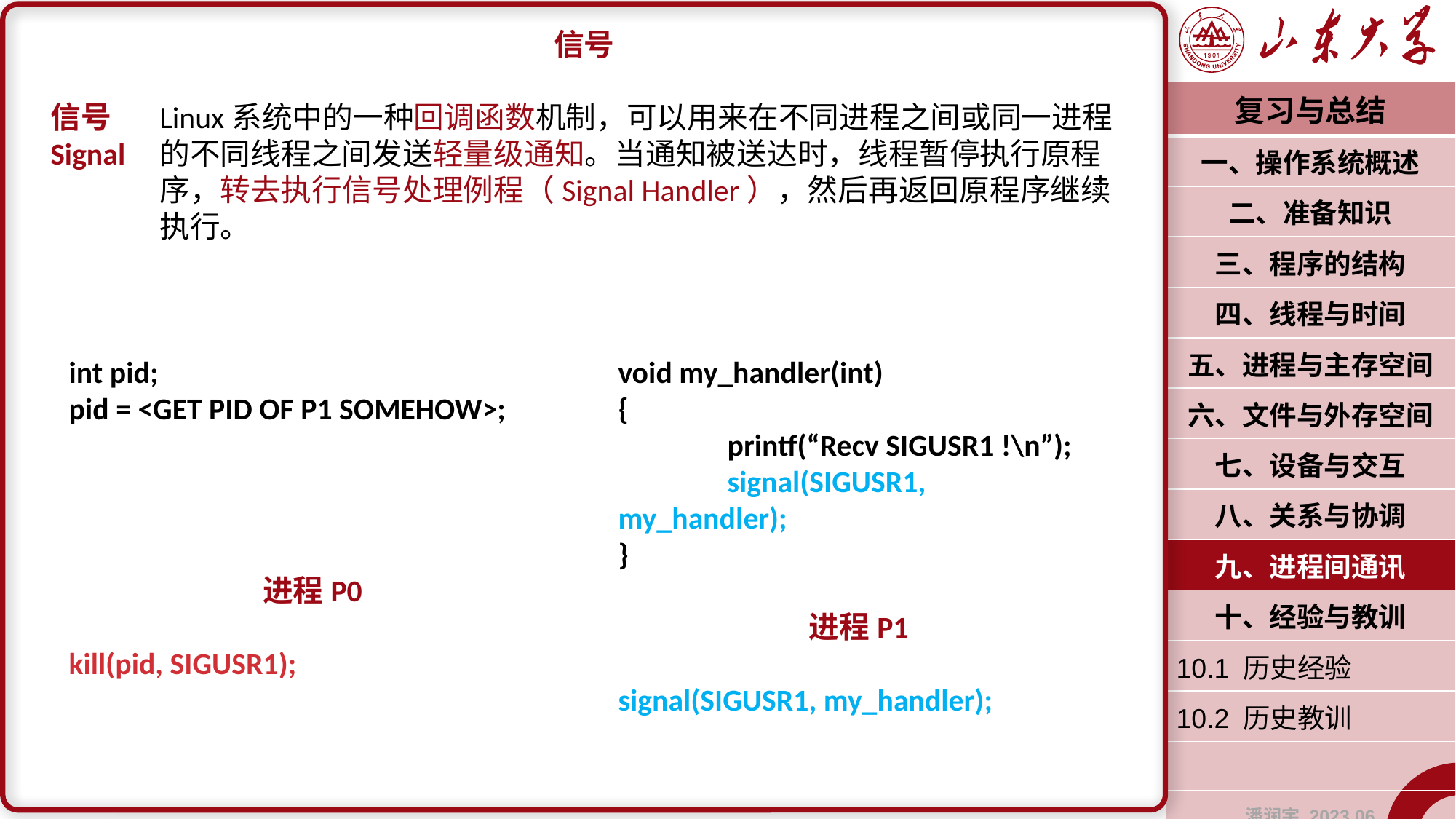

信号

信号	Linux系统中的一种回调函数机制，可以用来在不同进程之间或同一进程Signal	的不同线程之间发送轻量级通知。当通知被送达时，线程暂停执行原程	序，转去执行信号处理例程（Signal Handler），然后再返回原程序继续	执行。
| 复习与总结 |
| --- |
| 一、操作系统概述 |
| 二、准备知识 |
| 三、程序的结构 |
| 四、线程与时间 |
| 五、进程与主存空间 |
| 六、文件与外存空间 |
| 七、设备与交互 |
| 八、关系与协调 |
| 九、进程间通讯 |
| 十、经验与教训 |
| 10.1 历史经验 |
| 10.2 历史教训 |
|  |
| 潘润宇 2023.06 |
int pid;
pid = <GET PID OF P1 SOMEHOW>;

进程P0

kill(pid, SIGUSR1);
void my_handler(int)
{
	printf(“Recv SIGUSR1 !\n”);
	signal(SIGUSR1, my_handler);
}

进程P1

signal(SIGUSR1, my_handler);